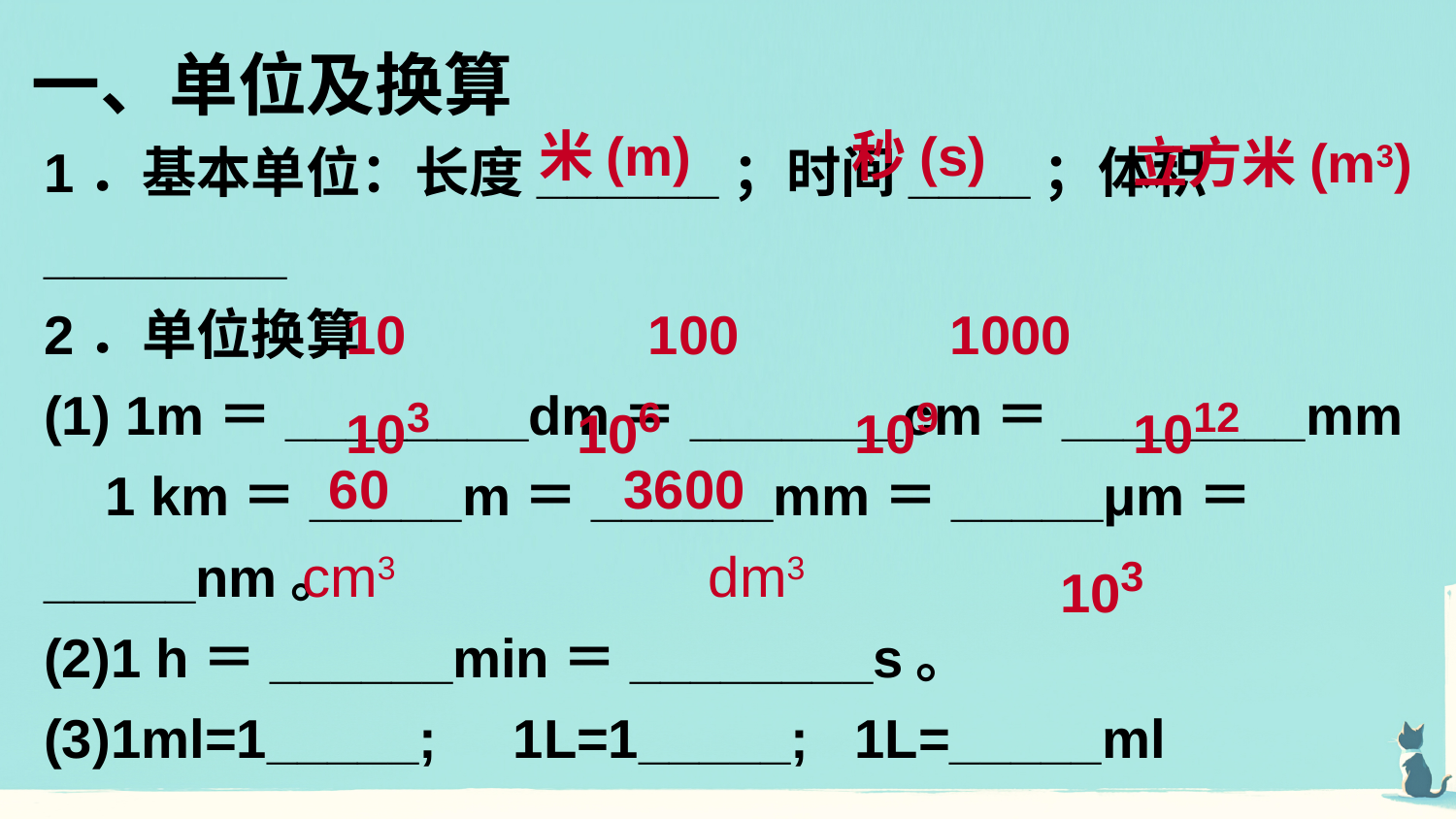

一、单位及换算
米(m)
1．基本单位：长度______；时间____；体积________
2．单位换算
(1) 1m＝________dm＝_______cm＝________mm
    1 km＝_____m＝______mm＝_____μm＝_____nm。
(2)1 h＝______min＝________s。
(3)1ml=1_____;     1L=1_____;   1L=_____ml
秒(s)
立方米(m3)
100
1000
10
1012
109
106
103
60
3600
cm3
dm3
103